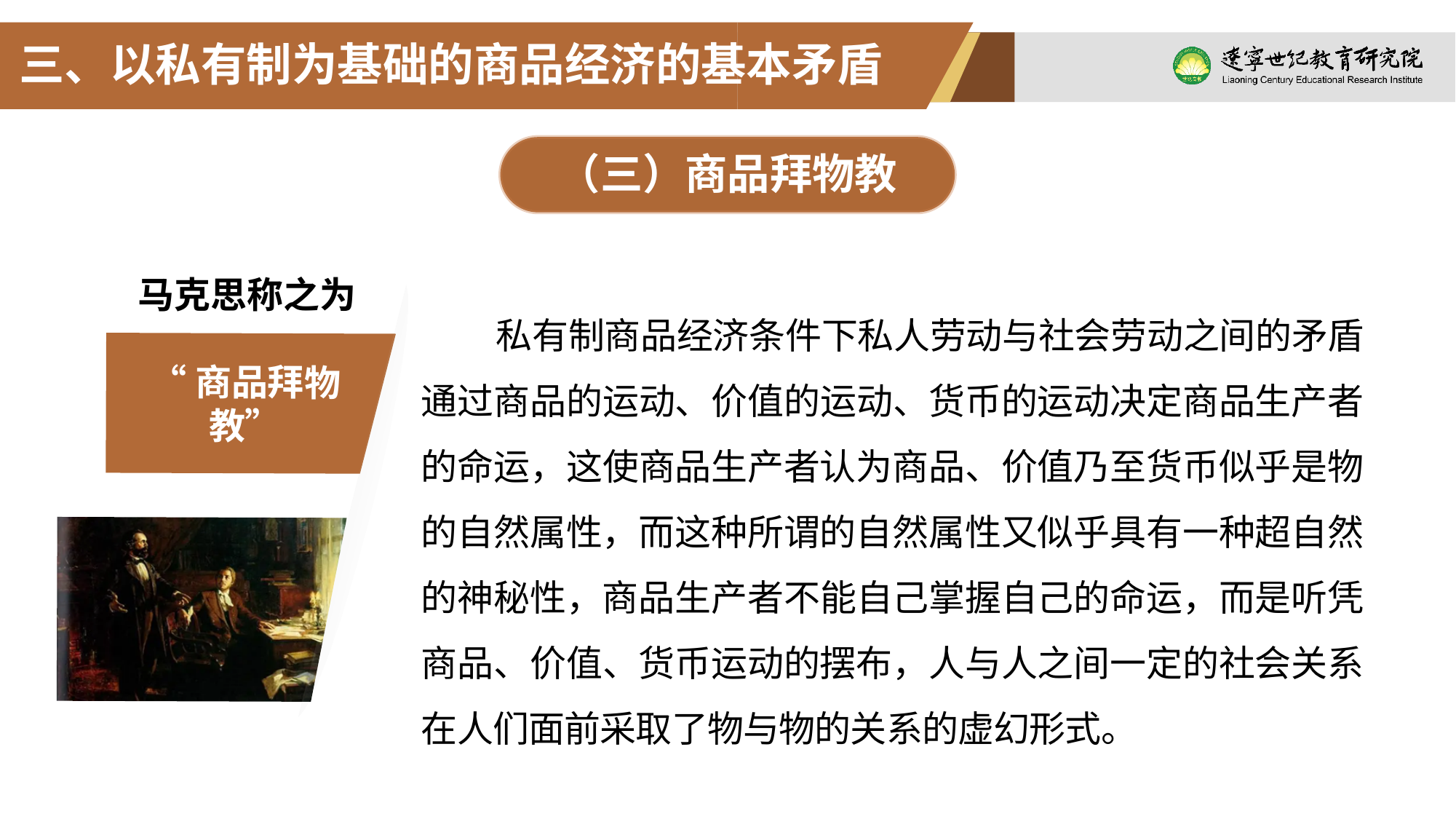

三、以私有制为基础的商品经济的基本矛盾
（三）商品拜物教
马克思称之为
“商品拜物教”

私有制商品经济条件下私人劳动与社会劳动之间的矛盾通过商品的运动、价值的运动、货币的运动决定商品生产者的命运，这使商品生产者认为商品、价值乃至货币似乎是物的自然属性，而这种所谓的自然属性又似乎具有一种超自然的神秘性，商品生产者不能自己掌握自己的命运，而是听凭商品、价值、货币运动的摆布，人与人之间一定的社会关系在人们面前采取了物与物的关系的虚幻形式。